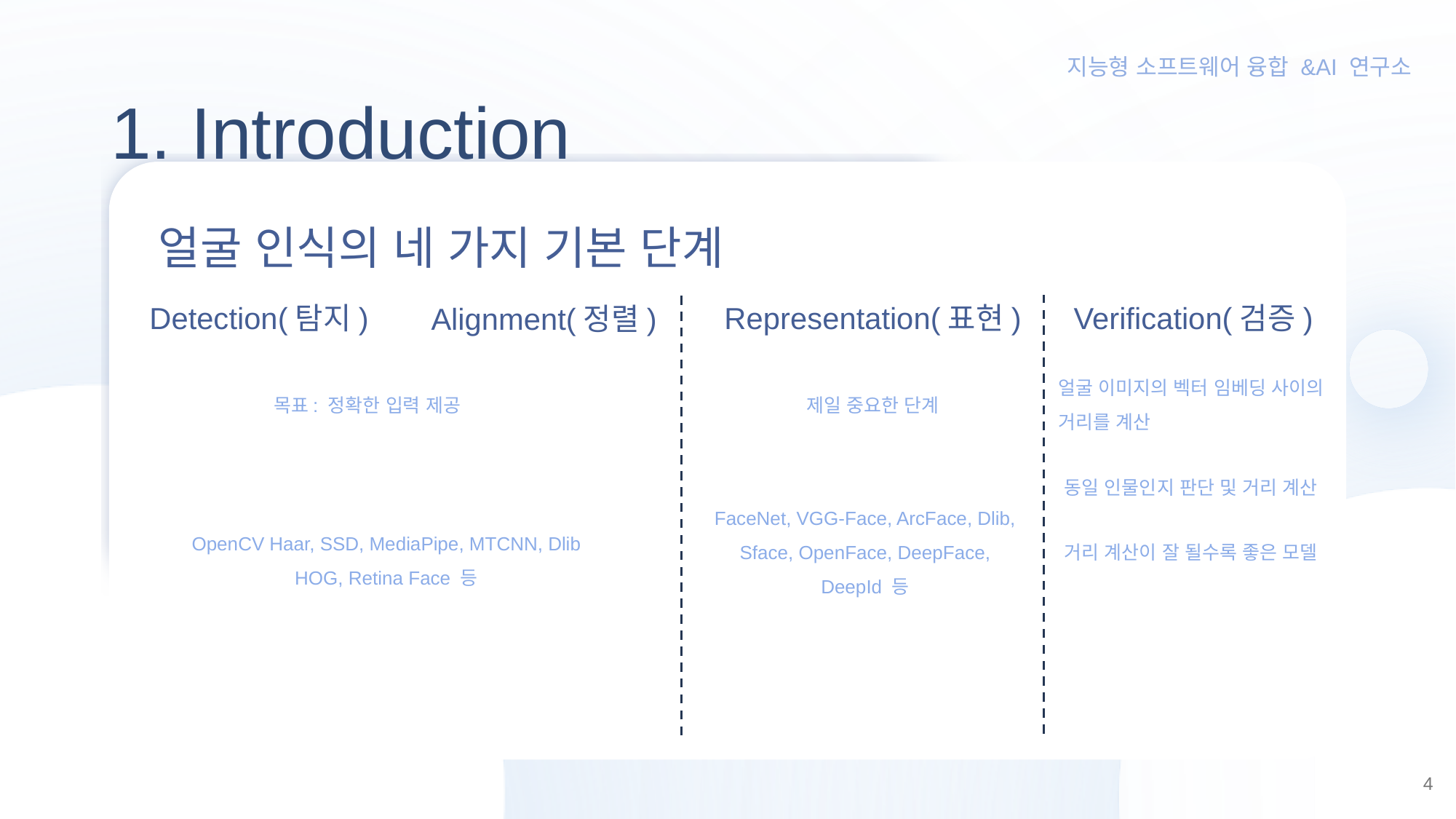

1. Introduction

얼굴 인식의 네 가지 기본 단계
Representation(표현)
Verification(검증)
Detection(탐지)
Alignment(정렬)
얼굴 이미지의 벡터 임베딩 사이의 거리를 계산
목표: 정확한 입력 제공
제일 중요한 단계
동일 인물인지 판단 및 거리 계산
FaceNet, VGG-Face, ArcFace, Dlib, Sface, OpenFace, DeepFace, DeepId 등
OpenCV Haar, SSD, MediaPipe, MTCNN, Dlib HOG, Retina Face 등
거리 계산이 잘 될수록 좋은 모델
4